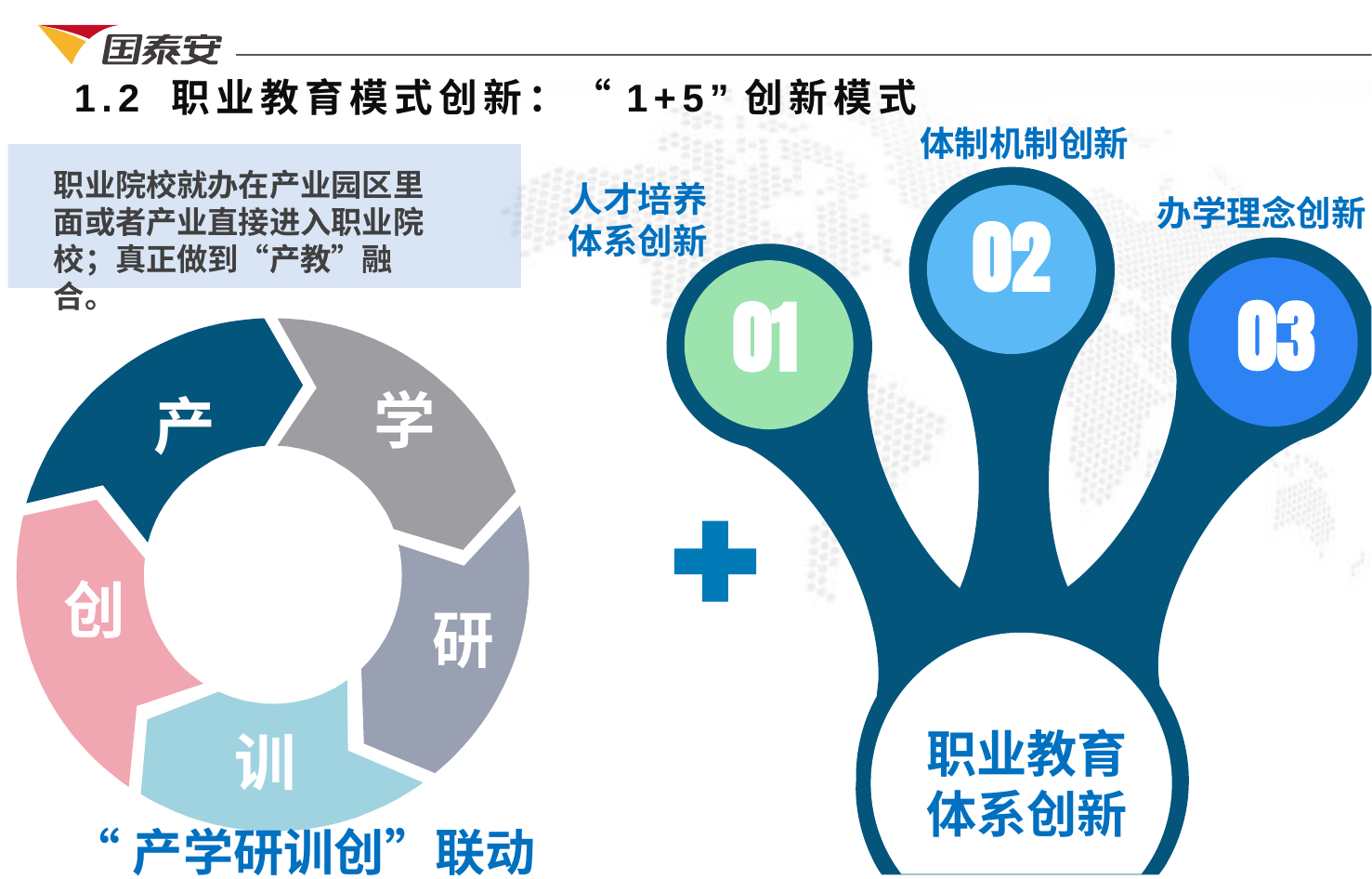

1.2 职业教育模式创新：“1+5”创新模式
体制机制创新

职业院校就办在产业园区里
面或者产业直接进入职业院
校；真正做到“产教”融合。

人才培养
体系创新

办学理念创新
02

03
01

学
产

创
研

职业教育体系创新
训
“产学研训创”联动